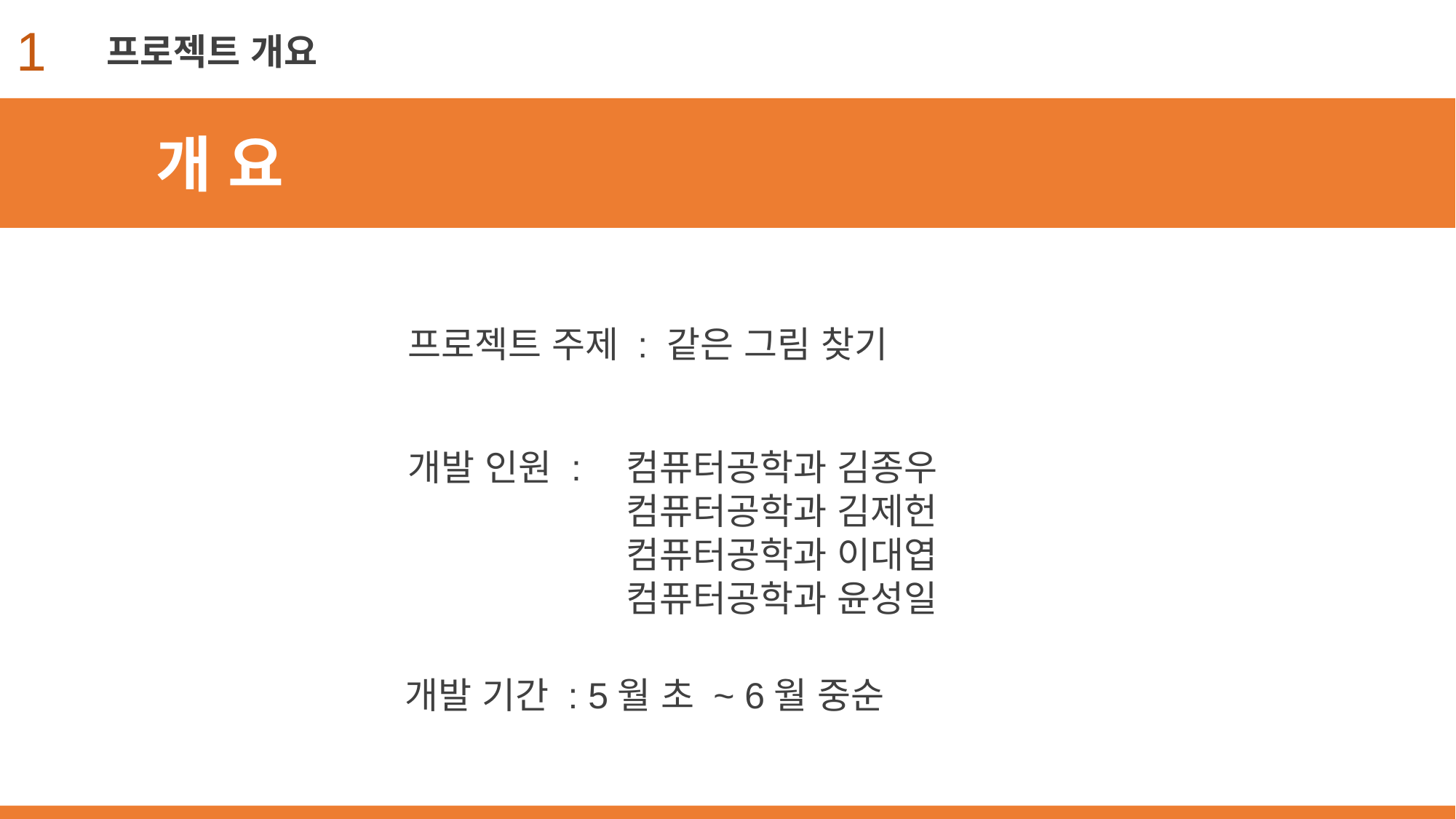

1
프로젝트 개요

개 요
프로젝트 주제 : 같은 그림 찾기
개발 인원 :	컴퓨터공학과 김종우
	       	컴퓨터공학과 김제헌
		컴퓨터공학과 이대엽
		컴퓨터공학과 윤성일
개발 기간 : 5월 초 ~ 6월 중순